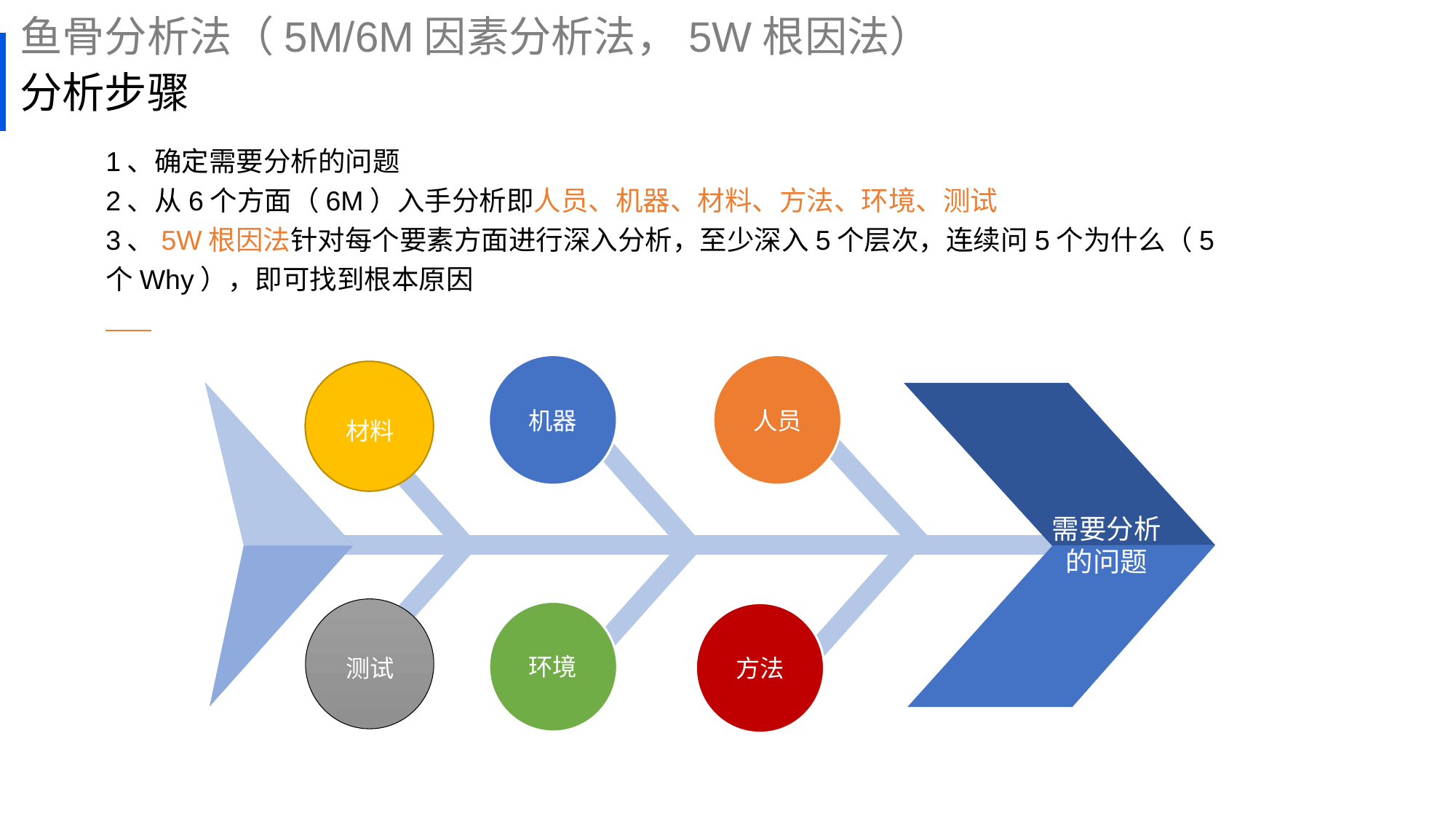

鱼骨分析法（5M/6M因素分析法，5W根因法）
# 分析步骤
1、确定需要分析的问题
2、从6个方面（6M）入手分析即人员、机器、材料、方法、环境、测试
3、5W根因法针对每个要素方面进行深入分析，至少深入5个层次，连续问5个为什么（5个Why），即可找到根本原因

机器
人员

材料

测试

需要分析
的问题

环境
方法